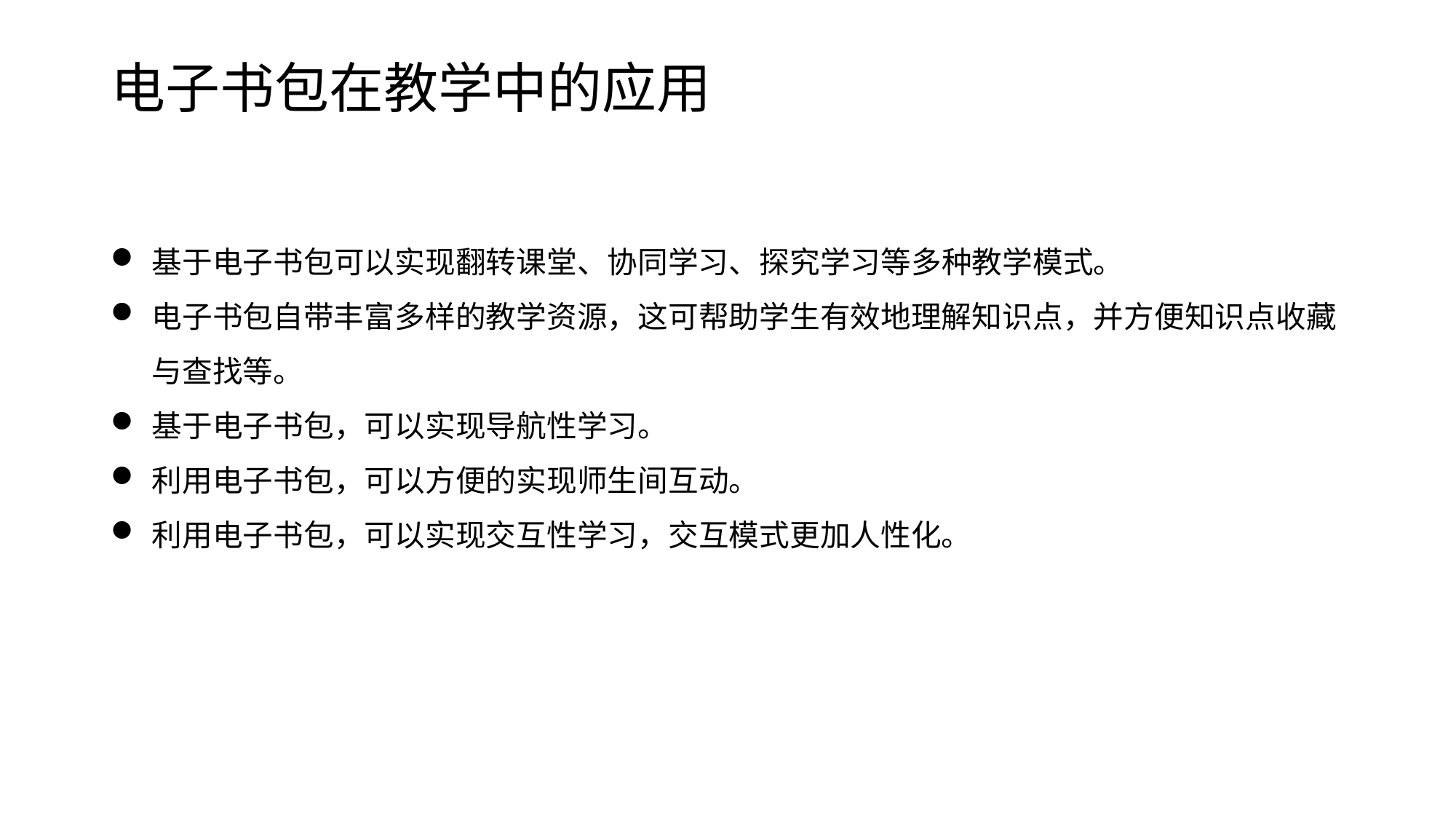

# 电子书包在教学中的应用
基于电子书包可以实现翻转课堂、协同学习、探究学习等多种教学模式。
电子书包自带丰富多样的教学资源，这可帮助学生有效地理解知识点，并方便知识点收藏与查找等。
基于电子书包，可以实现导航性学习。
利用电子书包，可以方便的实现师生间互动。
利用电子书包，可以实现交互性学习，交互模式更加人性化。